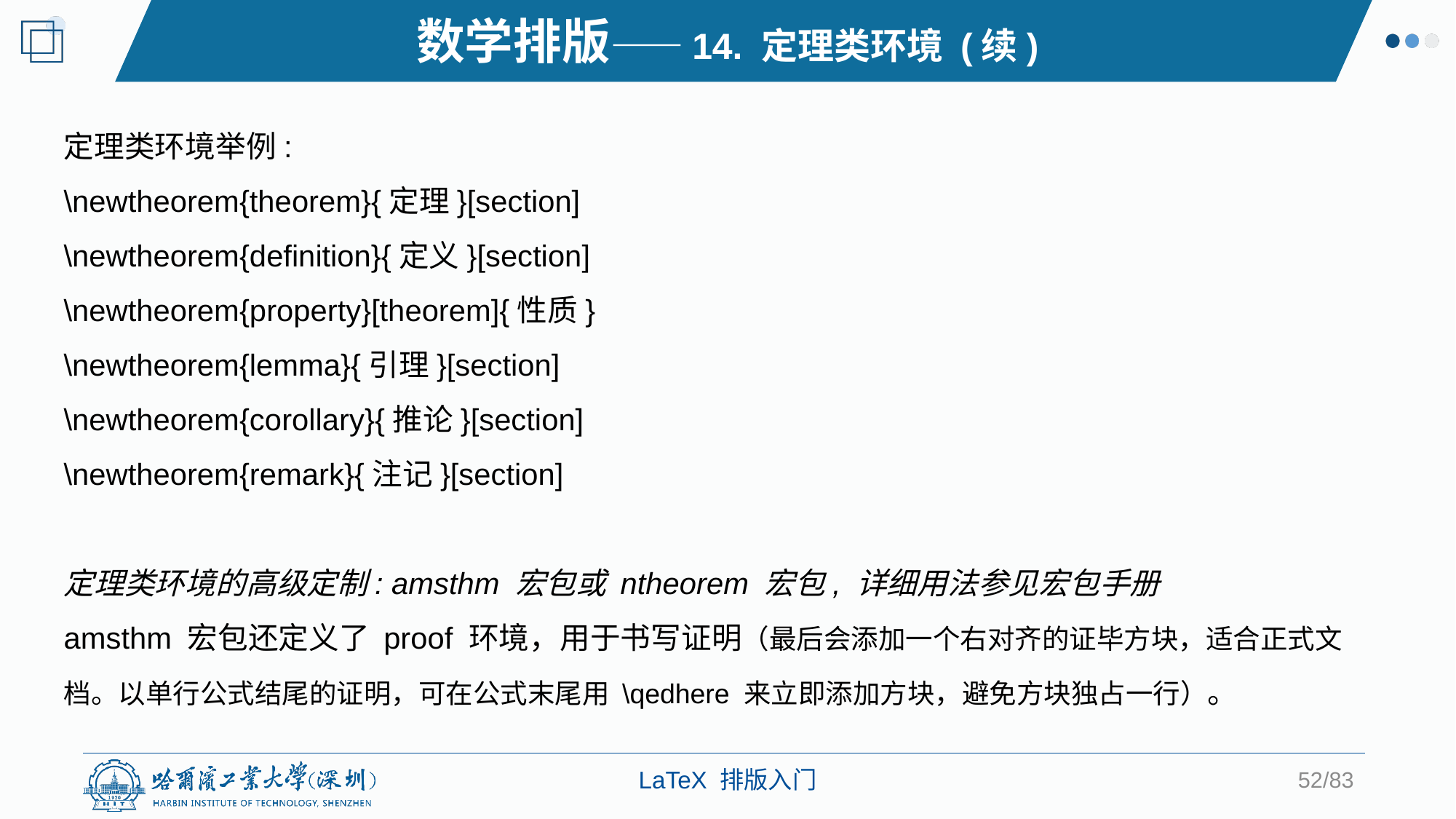

数学排版——14. 定理类环境 (续)
定理类环境举例:
\newtheorem{theorem}{定理}[section]
\newtheorem{definition}{定义}[section]
\newtheorem{property}[theorem]{性质}
\newtheorem{lemma}{引理}[section]
\newtheorem{corollary}{推论}[section]
\newtheorem{remark}{注记}[section]

定理类环境的高级定制: amsthm 宏包或 ntheorem 宏包, 详细用法参见宏包手册
amsthm 宏包还定义了 proof 环境，用于书写证明（最后会添加一个右对齐的证毕方块，适合正式文档。以单行公式结尾的证明，可在公式末尾用 \qedhere 来立即添加方块，避免方块独占一行）。
52/83